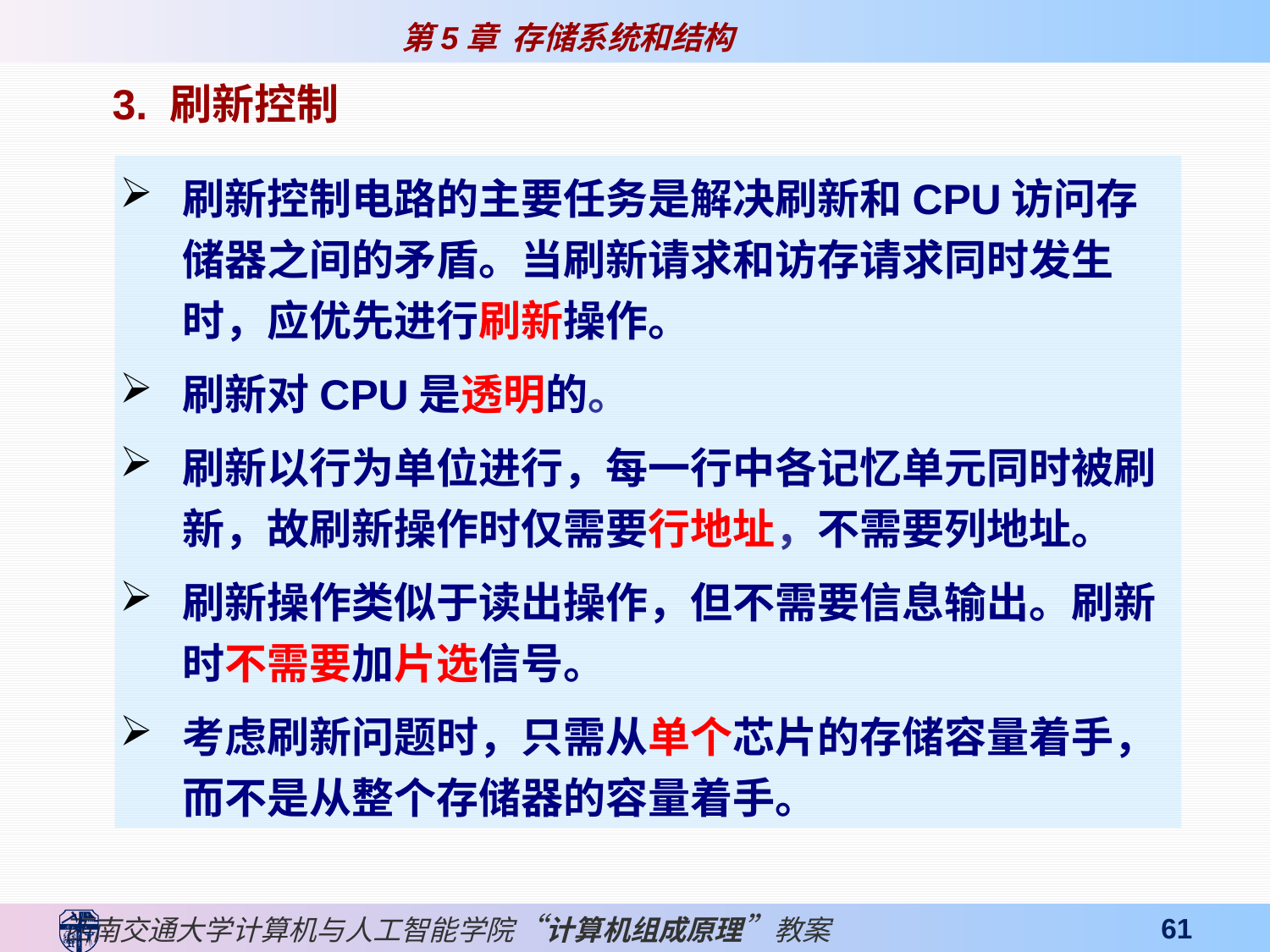

3. 刷新控制
刷新控制电路的主要任务是解决刷新和CPU访问存储器之间的矛盾。当刷新请求和访存请求同时发生时，应优先进行刷新操作。
刷新对CPU是透明的。
刷新以行为单位进行，每一行中各记忆单元同时被刷新，故刷新操作时仅需要行地址，不需要列地址。
刷新操作类似于读出操作，但不需要信息输出。刷新时不需要加片选信号。
考虑刷新问题时，只需从单个芯片的存储容量着手，而不是从整个存储器的容量着手。